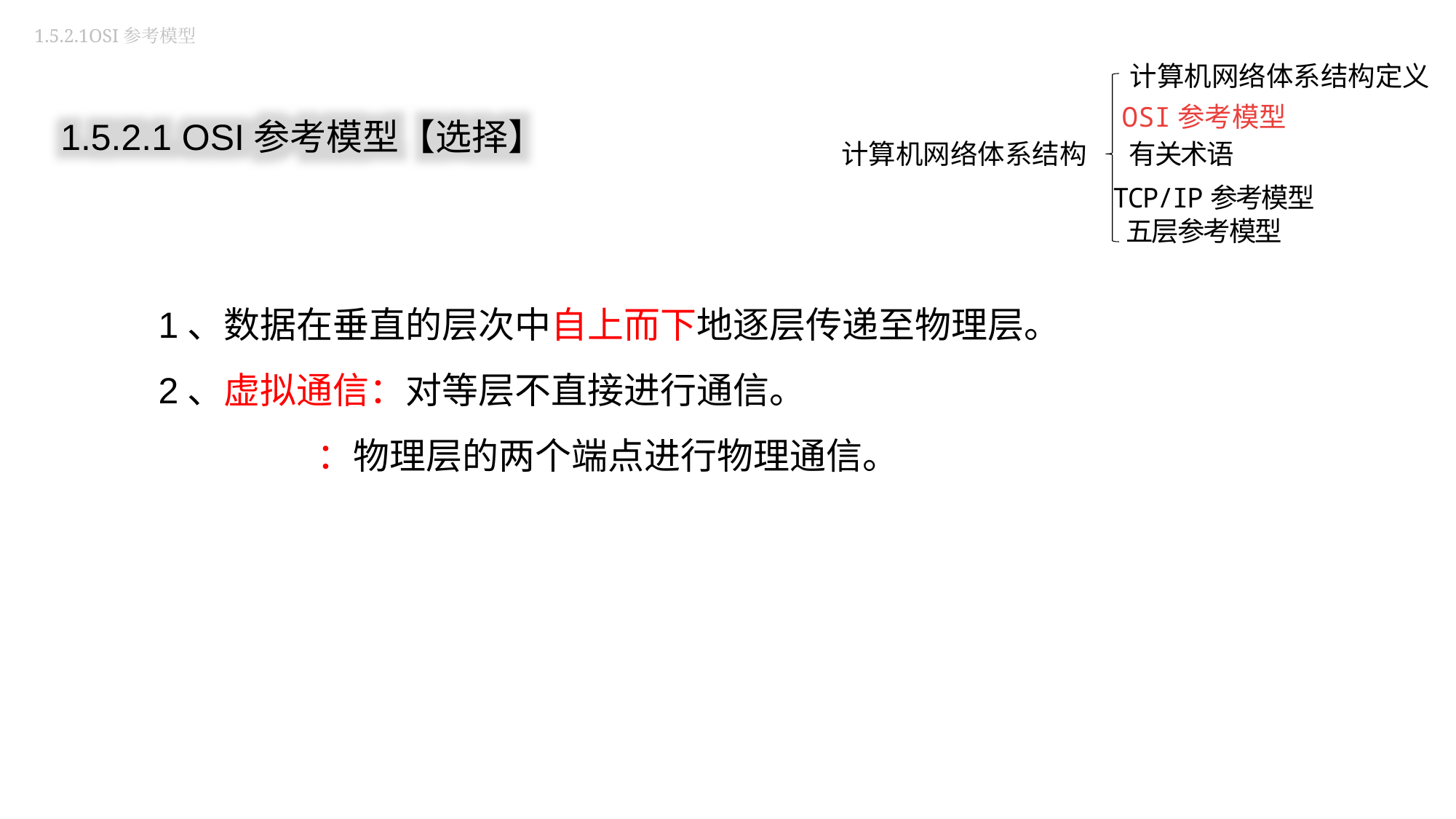

1.5.2.1OSI参考模型
计算机网络体系结构定义
1.5.2.1 OSI参考模型【选择】

OSI参考模型
计算机网络体系结构
有关术语
TCP/IP参考模型
五层参考模型
1、数据在垂直的层次中自上而下地逐层传递至物理层。
2、虚拟通信：对等层不直接进行通信。
     实通信：物理层的两个端点进行物理通信。